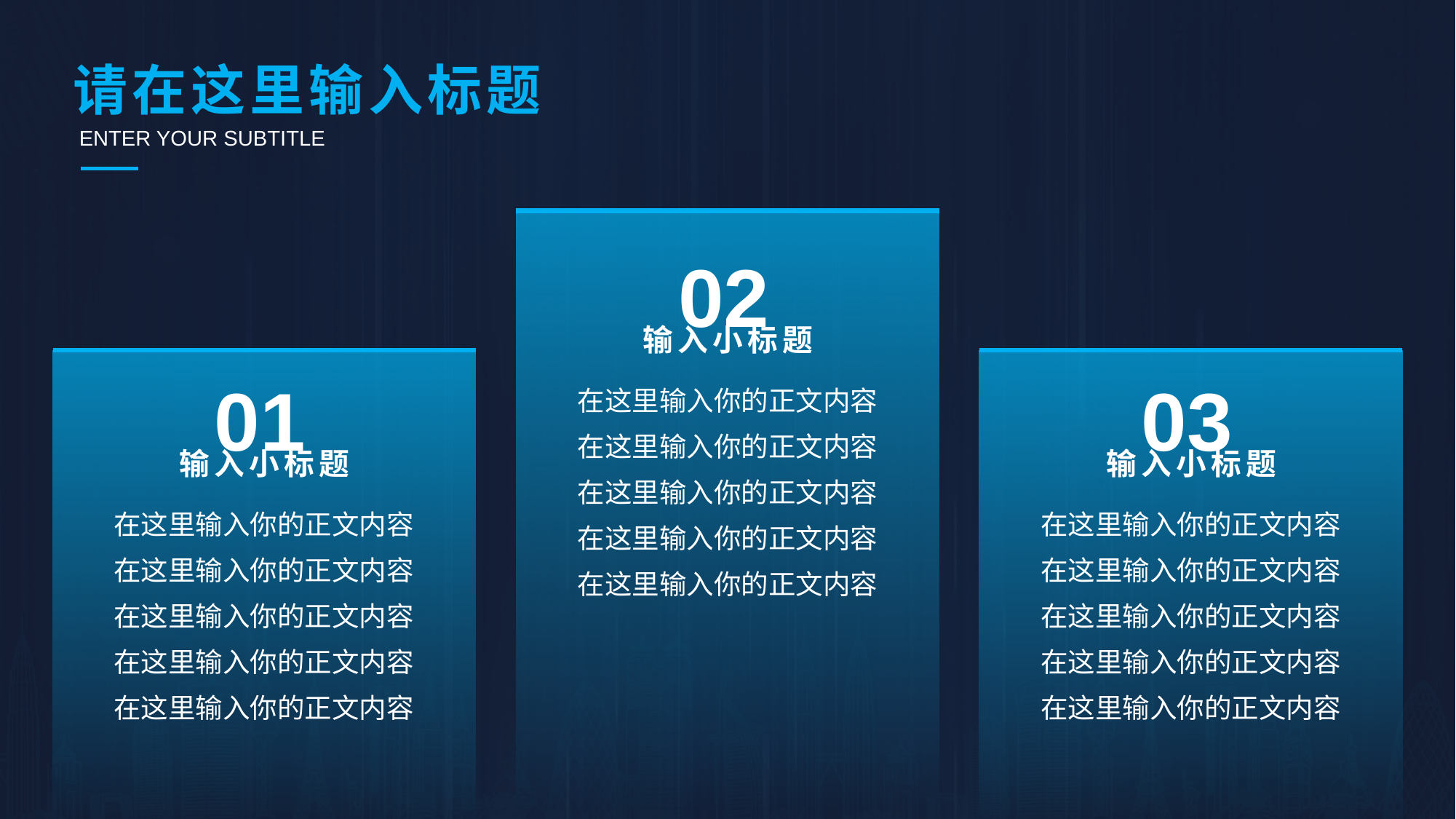

# 请在这里输入标题
ENTER YOUR SUBTITLE

02
输入小标题
在这里输入你的正文内容
在这里输入你的正文内容
在这里输入你的正文内容
在这里输入你的正文内容
在这里输入你的正文内容

01
03
输入小标题
在这里输入你的正文内容
在这里输入你的正文内容
在这里输入你的正文内容
在这里输入你的正文内容
在这里输入你的正文内容
输入小标题
在这里输入你的正文内容
在这里输入你的正文内容
在这里输入你的正文内容
在这里输入你的正文内容
在这里输入你的正文内容